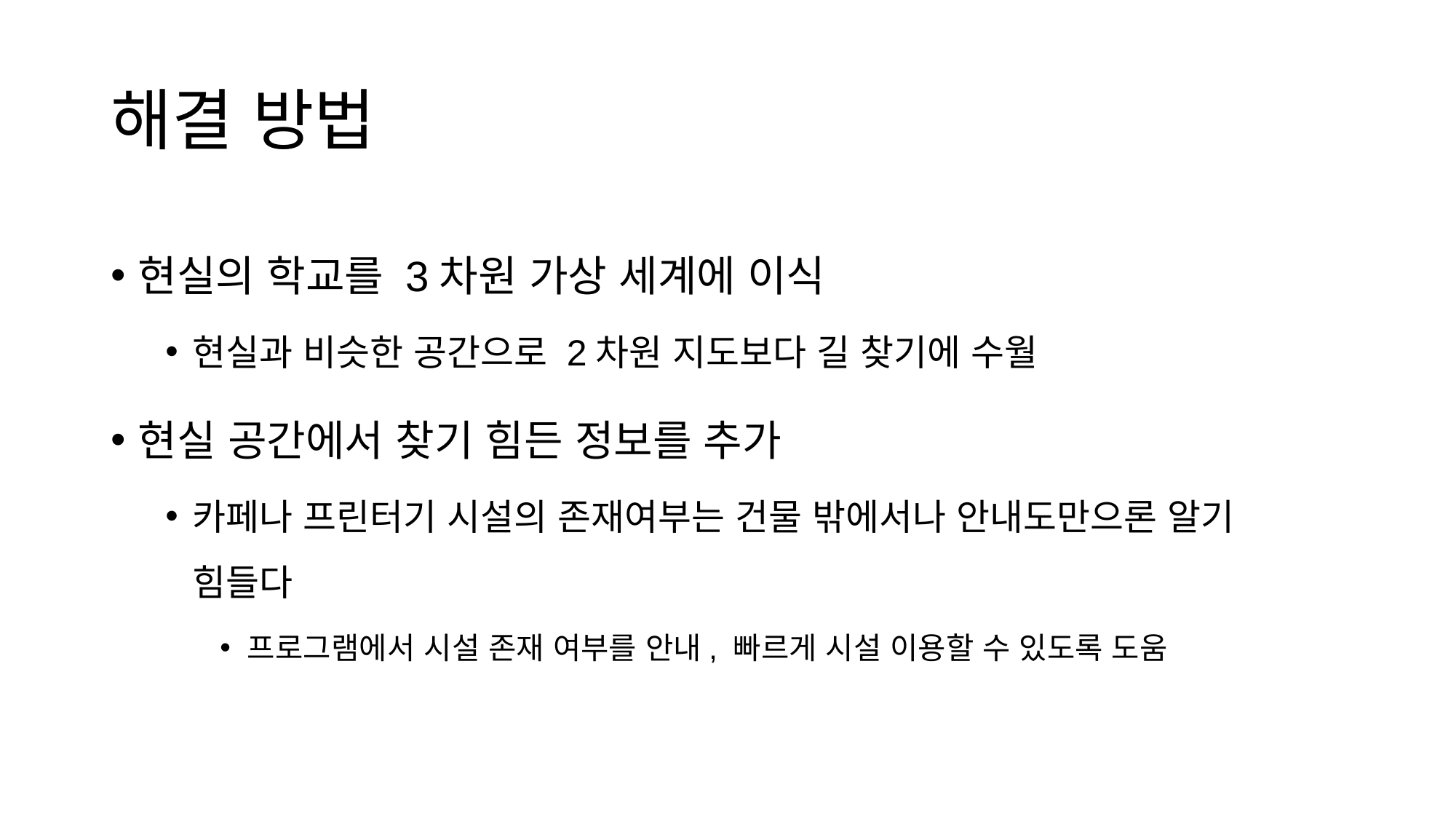

# 해결 방법
현실의 학교를 3차원 가상 세계에 이식
현실과 비슷한 공간으로 2차원 지도보다 길 찾기에 수월
현실 공간에서 찾기 힘든 정보를 추가
카페나 프린터기 시설의 존재여부는 건물 밖에서나 안내도만으론 알기 힘들다
프로그램에서 시설 존재 여부를 안내, 빠르게 시설 이용할 수 있도록 도움